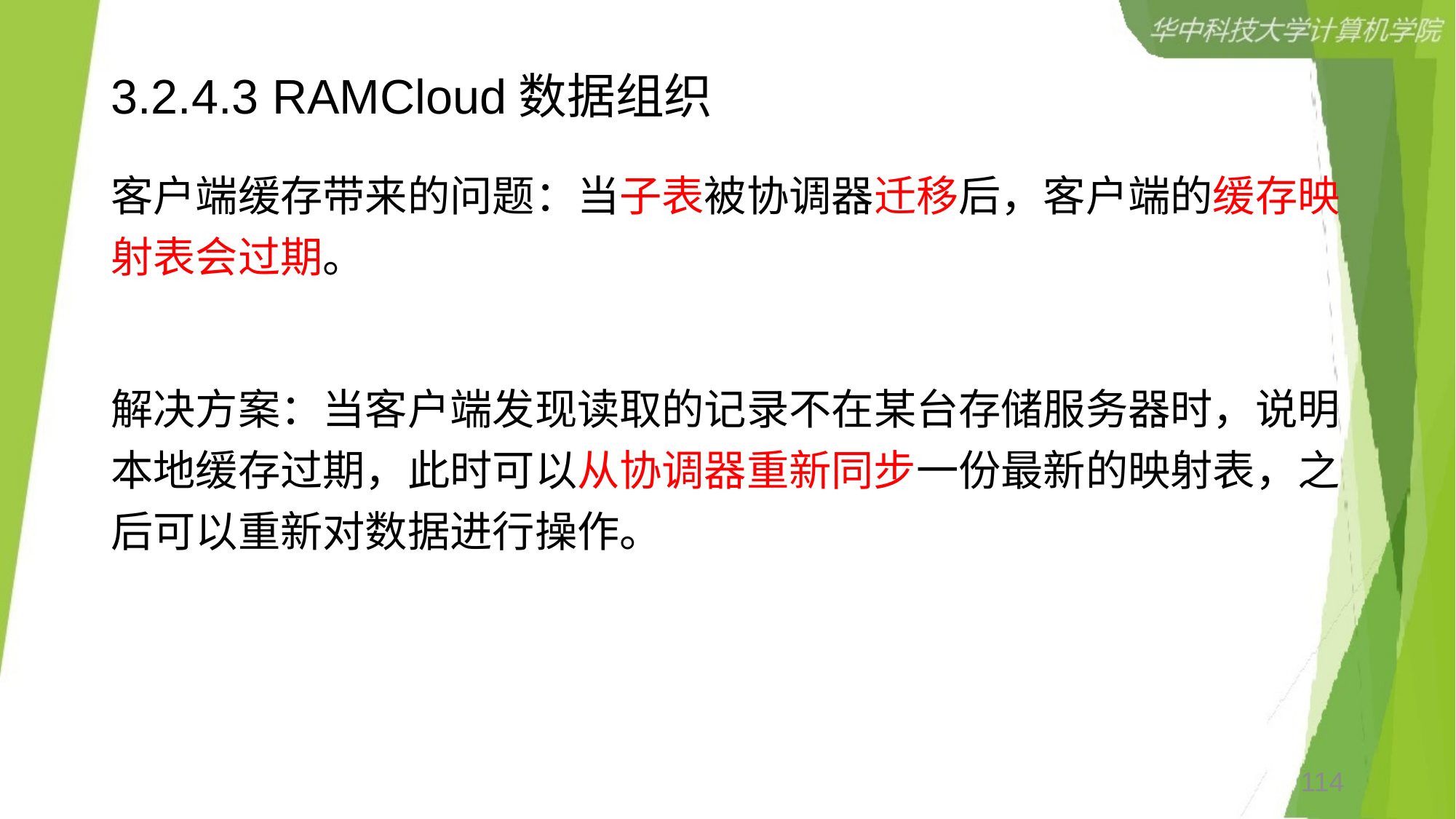

# 3.2.4.3 RAMCloud数据组织
客户端缓存带来的问题：当子表被协调器迁移后，客户端的缓存映射表会过期。

解决方案：当客户端发现读取的记录不在某台存储服务器时，说明本地缓存过期，此时可以从协调器重新同步一份最新的映射表，之后可以重新对数据进行操作。
114